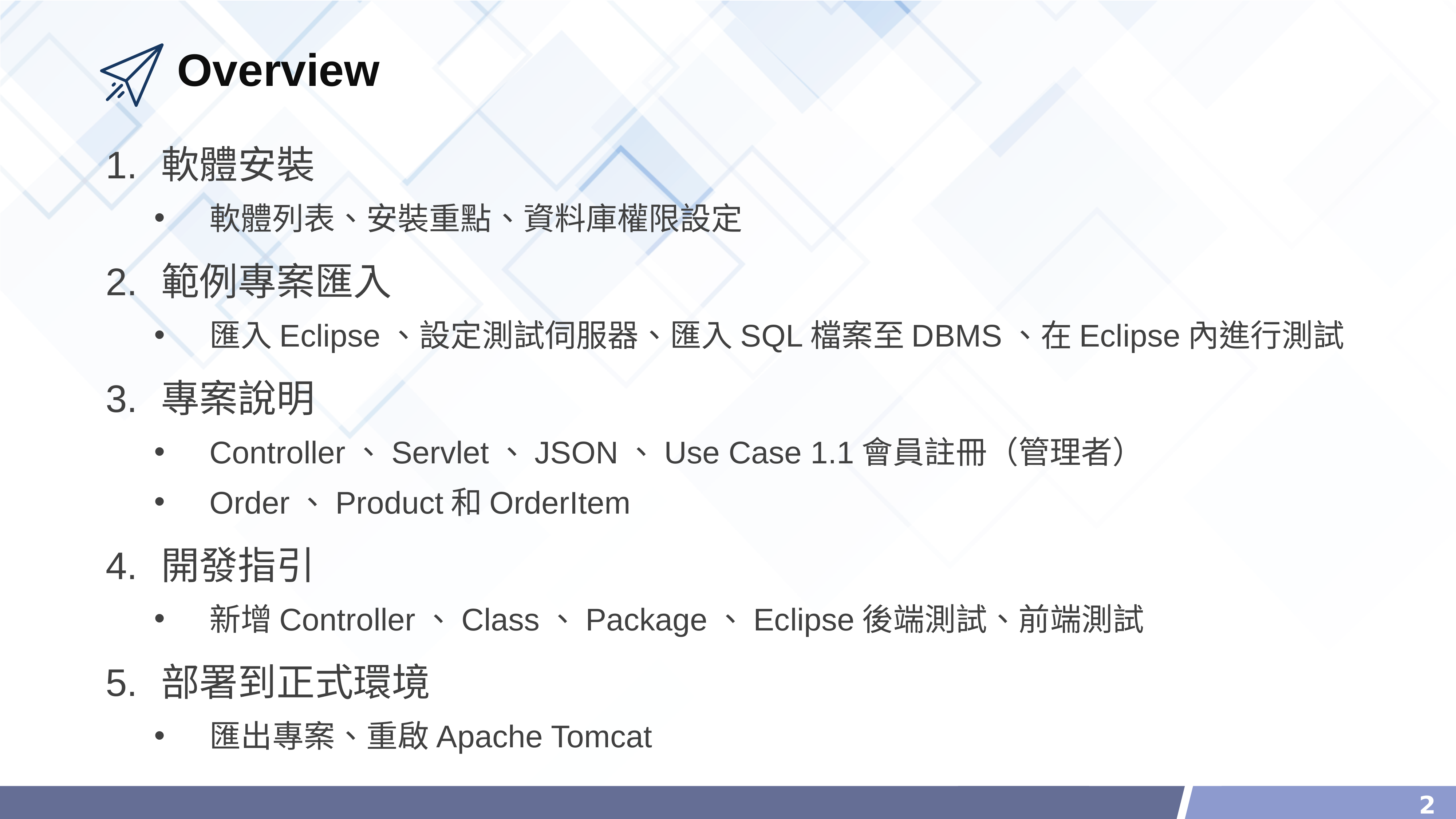

# Overview
軟體安裝
軟體列表、安裝重點、資料庫權限設定
範例專案匯入
匯入Eclipse、設定測試伺服器、匯入SQL檔案至DBMS、在Eclipse內進行測試
專案說明
Controller、Servlet、JSON、Use Case 1.1會員註冊（管理者）
Order、Product和OrderItem
開發指引
新增Controller、Class、Package、Eclipse後端測試、前端測試
部署到正式環境
匯出專案、重啟Apache Tomcat
2